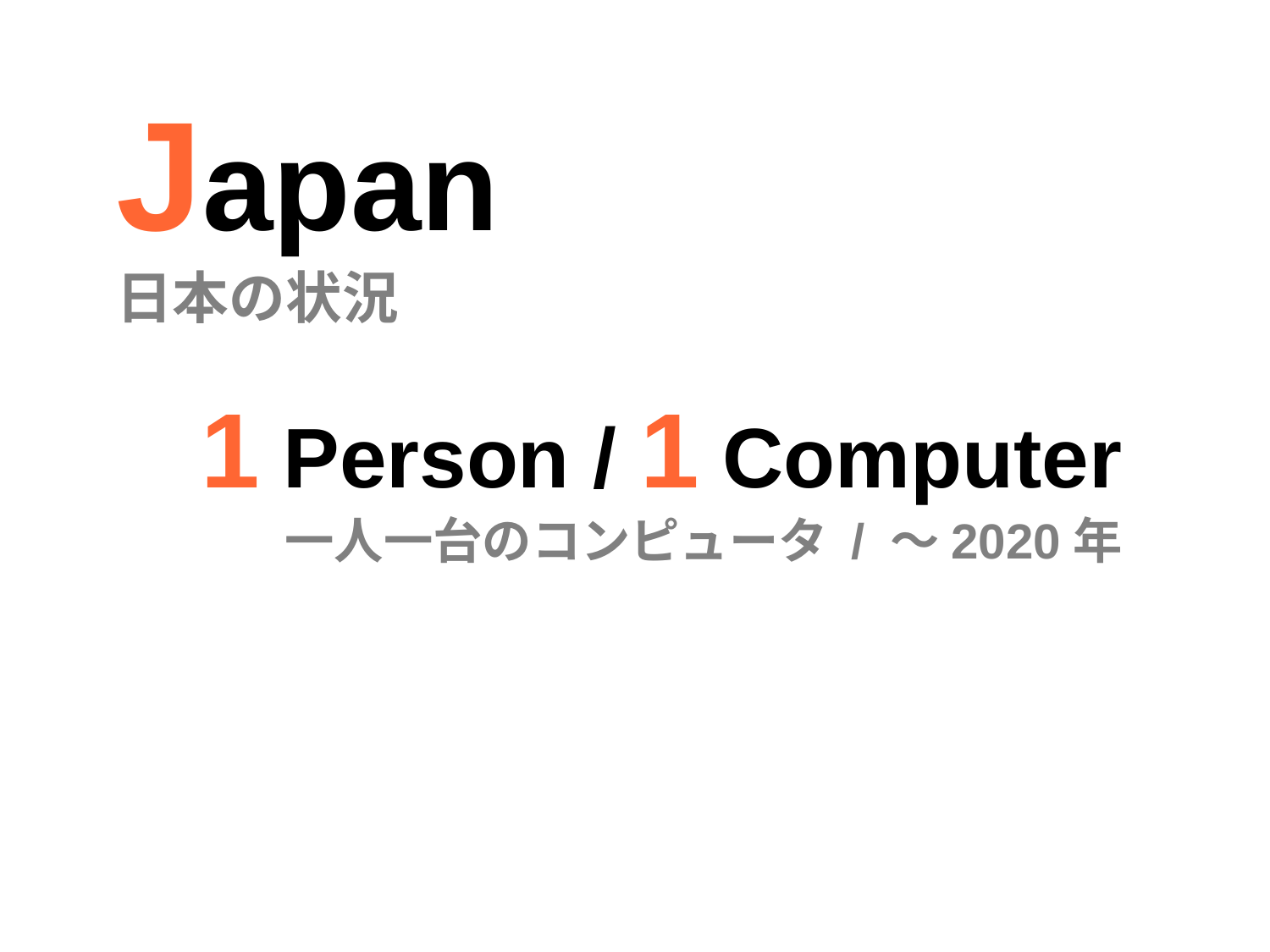

Japan
日本の状況
1 Person / 1 Computer
一人一台のコンピュータ / ～2020年